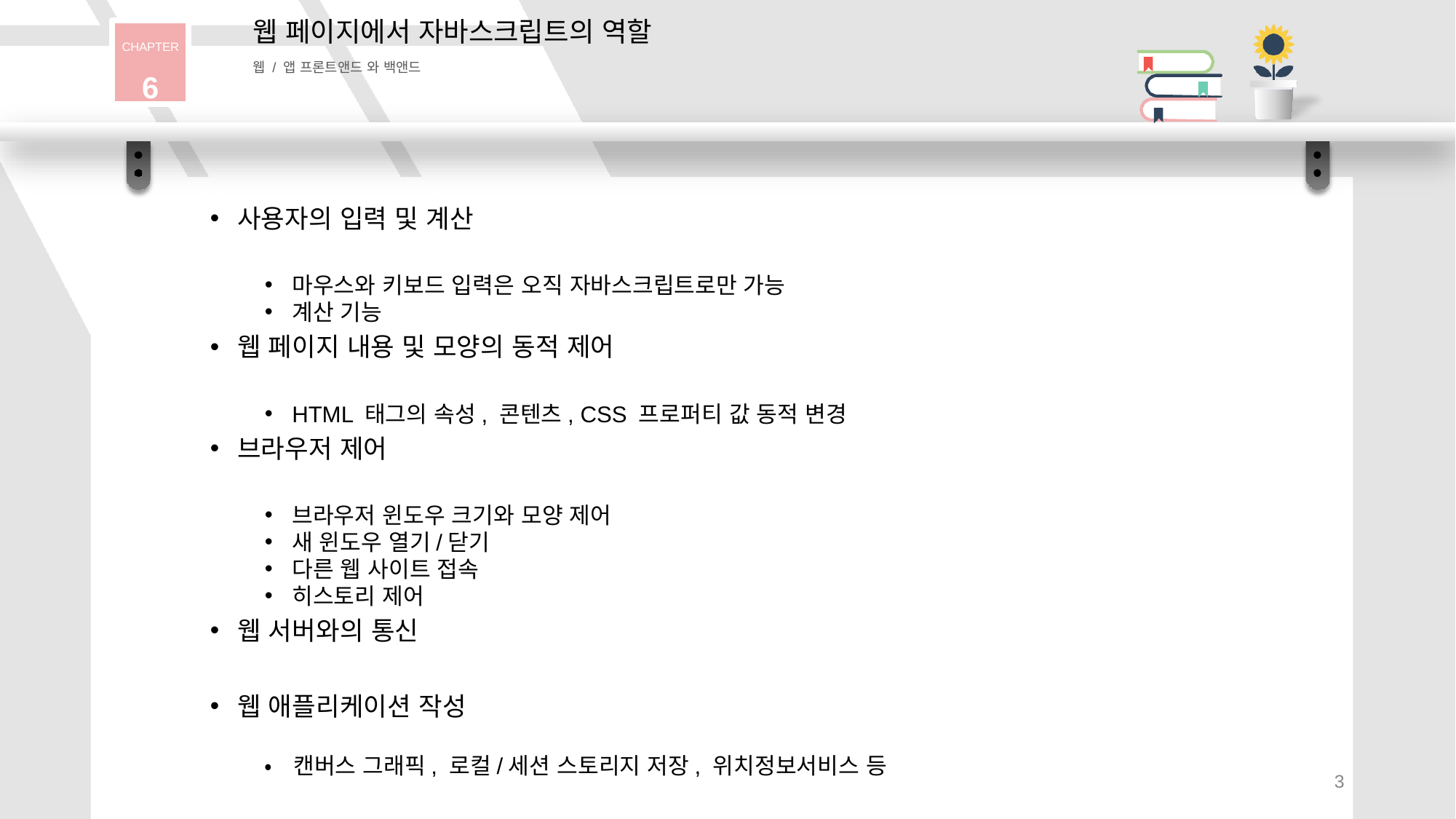

# 웹 페이지에서 자바스크립트의 역할

CHAPTER

6

웹 / 앱 프론트앤드 와 백앤드

사용자의 입력 및 계산

마우스와 키보드 입력은 오직 자바스크립트로만 가능
계산 기능
웹 페이지 내용 및 모양의 동적 제어

HTML 태그의 속성, 콘텐츠, CSS 프로퍼티 값 동적 변경
브라우저 제어

브라우저 윈도우 크기와 모양 제어
새 윈도우 열기/닫기
다른 웹 사이트 접속
히스토리 제어
웹 서버와의 통신

웹 애플리케이션 작성
•	캔버스 그래픽, 로컬/세션 스토리지 저장, 위치정보서비스 등
3